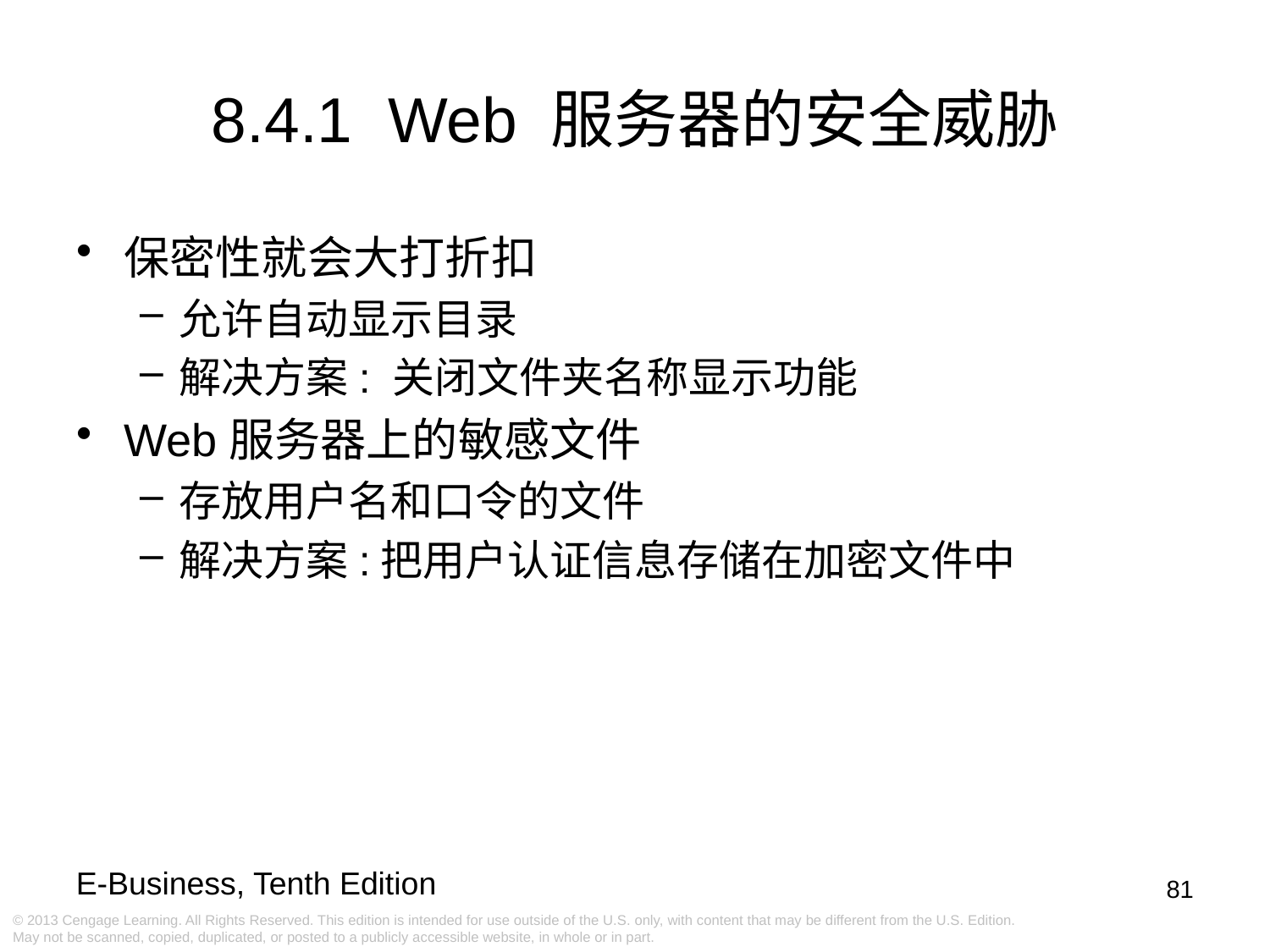

8.4.1  Web 服务器的安全威胁
保密性就会大打折扣
允许自动显示目录
解决方案: 关闭文件夹名称显示功能
Web服务器上的敏感文件
存放用户名和口令的文件
解决方案:把用户认证信息存储在加密文件中
81